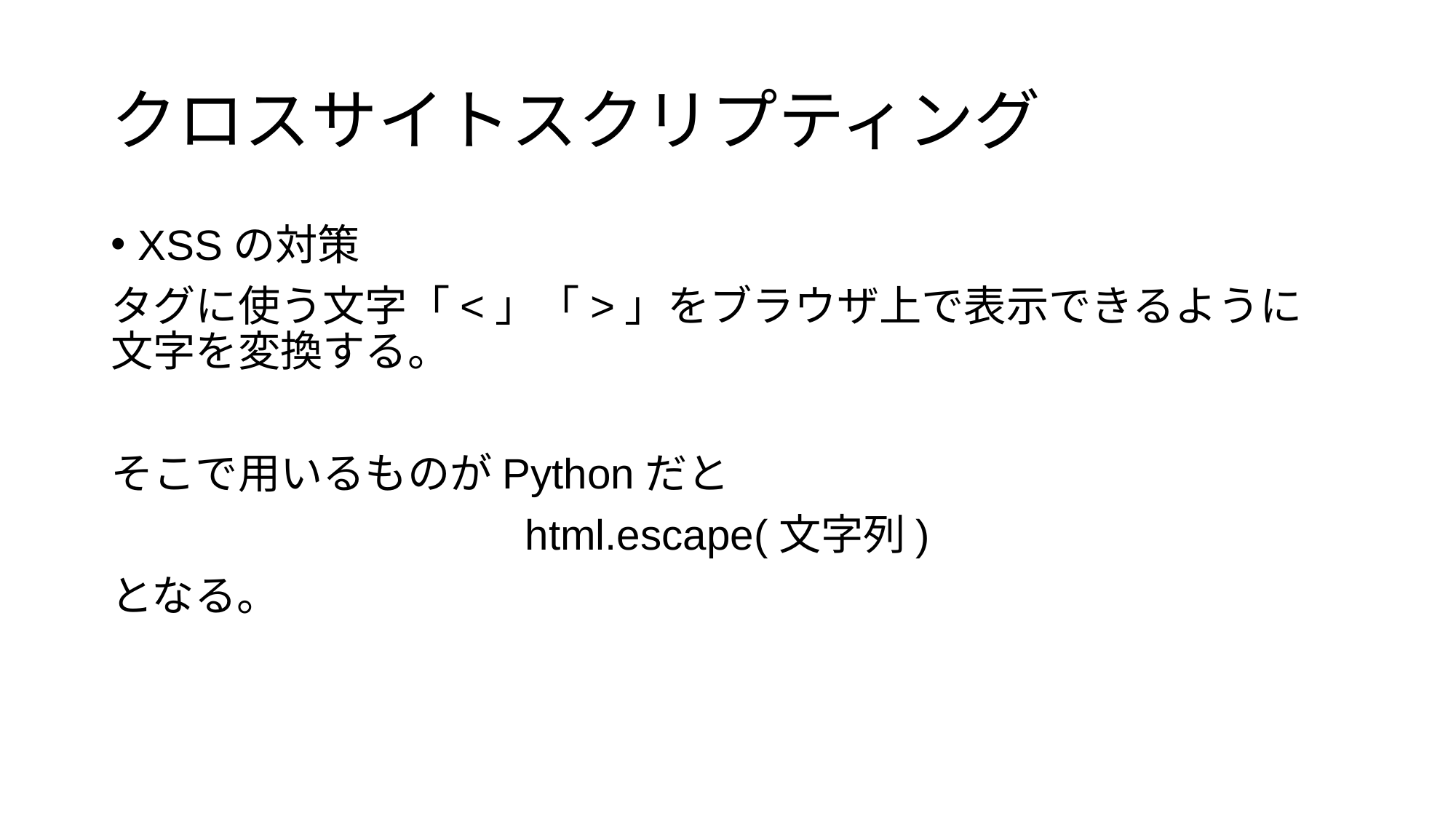

# クロスサイトスクリプティング
XSSの対策
タグに使う文字「<」「>」をブラウザ上で表示できるように文字を変換する。

そこで用いるものがPythonだと
html.escape(文字列)
となる。